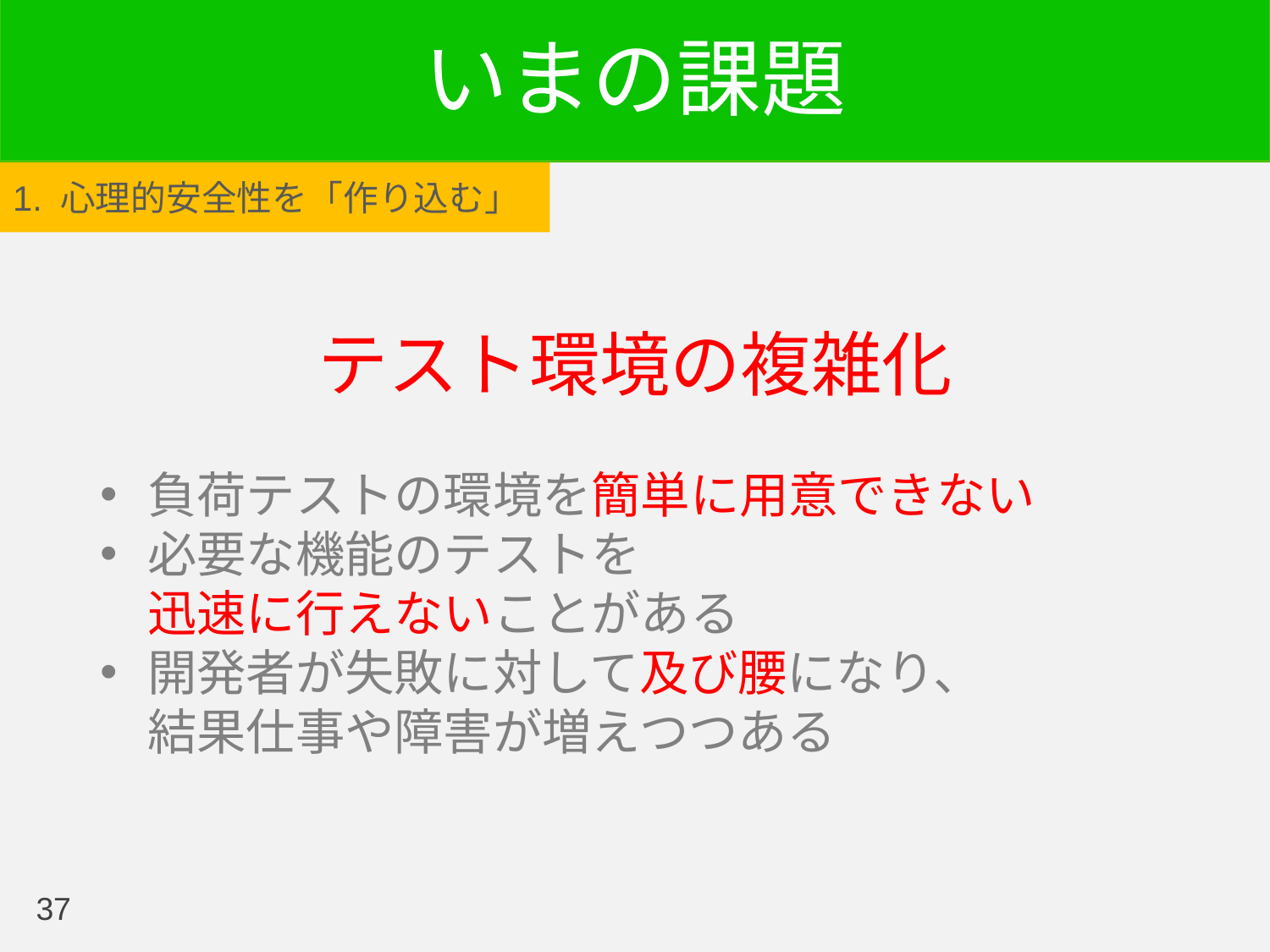

# いまの課題
1. 心理的安全性を「作り込む」
テスト環境の複雑化

負荷テストの環境を簡単に用意できない
必要な機能のテストを
迅速に行えないことがある
開発者が失敗に対して及び腰になり、
結果仕事や障害が増えつつある
37